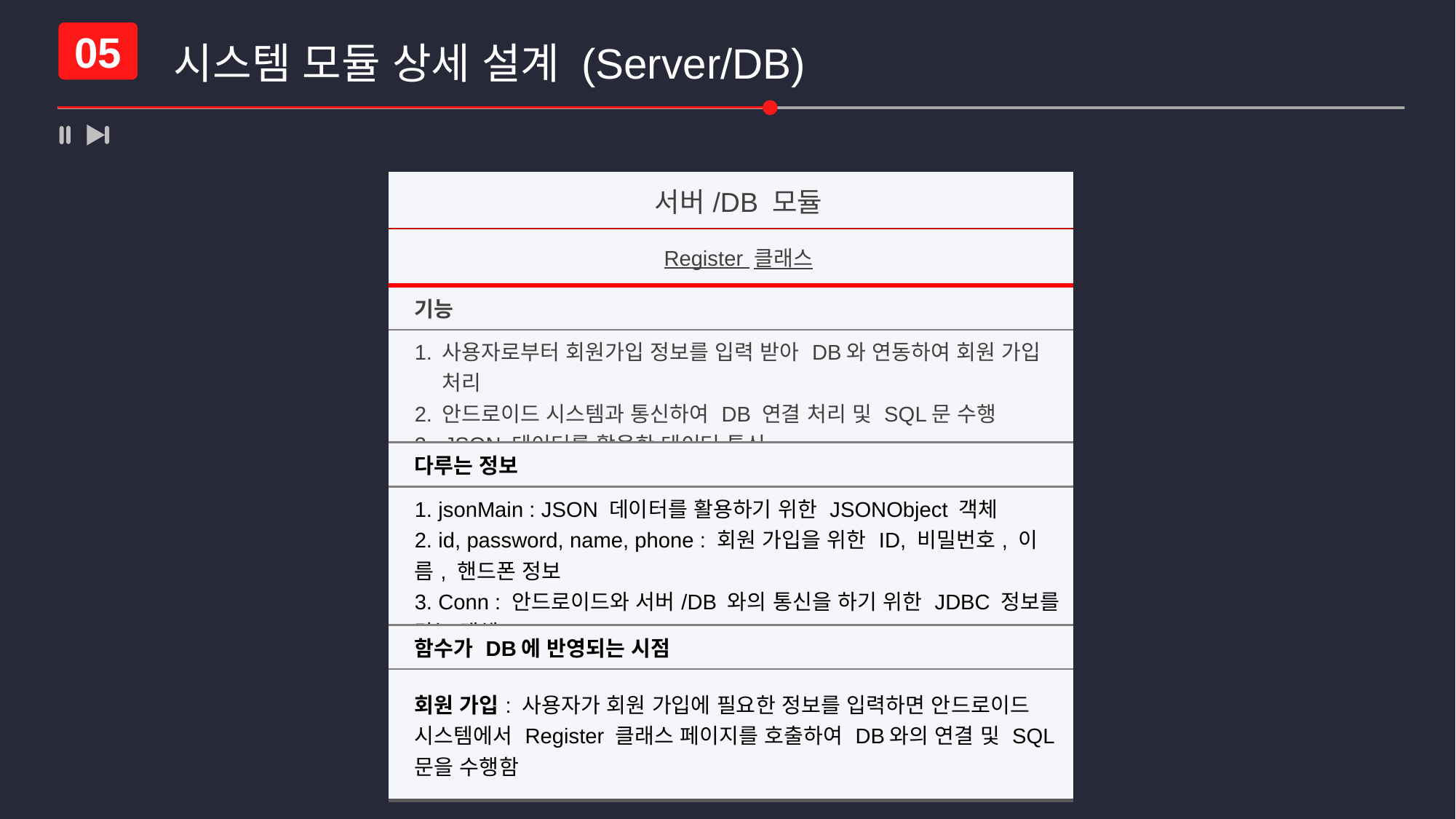

시스템 모듈 상세 설계 (Server/DB)
05

| 서버/DB 모듈 |
| --- |
| Register 클래스 |
| 기능 |
| 사용자로부터 회원가입 정보를 입력 받아 DB와 연동하여 회원 가입 처리 안드로이드 시스템과 통신하여 DB 연결 처리 및 SQL문 수행 3. JSON 데이터를 활용한 데이터 통신 |
| 다루는 정보 |
| 1. jsonMain : JSON 데이터를 활용하기 위한 JSONObject 객체 2. id, password, name, phone : 회원 가입을 위한 ID, 비밀번호, 이름, 핸드폰 정보 3. Conn : 안드로이드와 서버/DB 와의 통신을 하기 위한 JDBC 정보를 담는 객체 |
| 함수가 DB에 반영되는 시점 |
| 회원 가입: 사용자가 회원 가입에 필요한 정보를 입력하면 안드로이드 시스템에서 Register 클래스 페이지를 호출하여 DB와의 연결 및 SQL문을 수행함 |